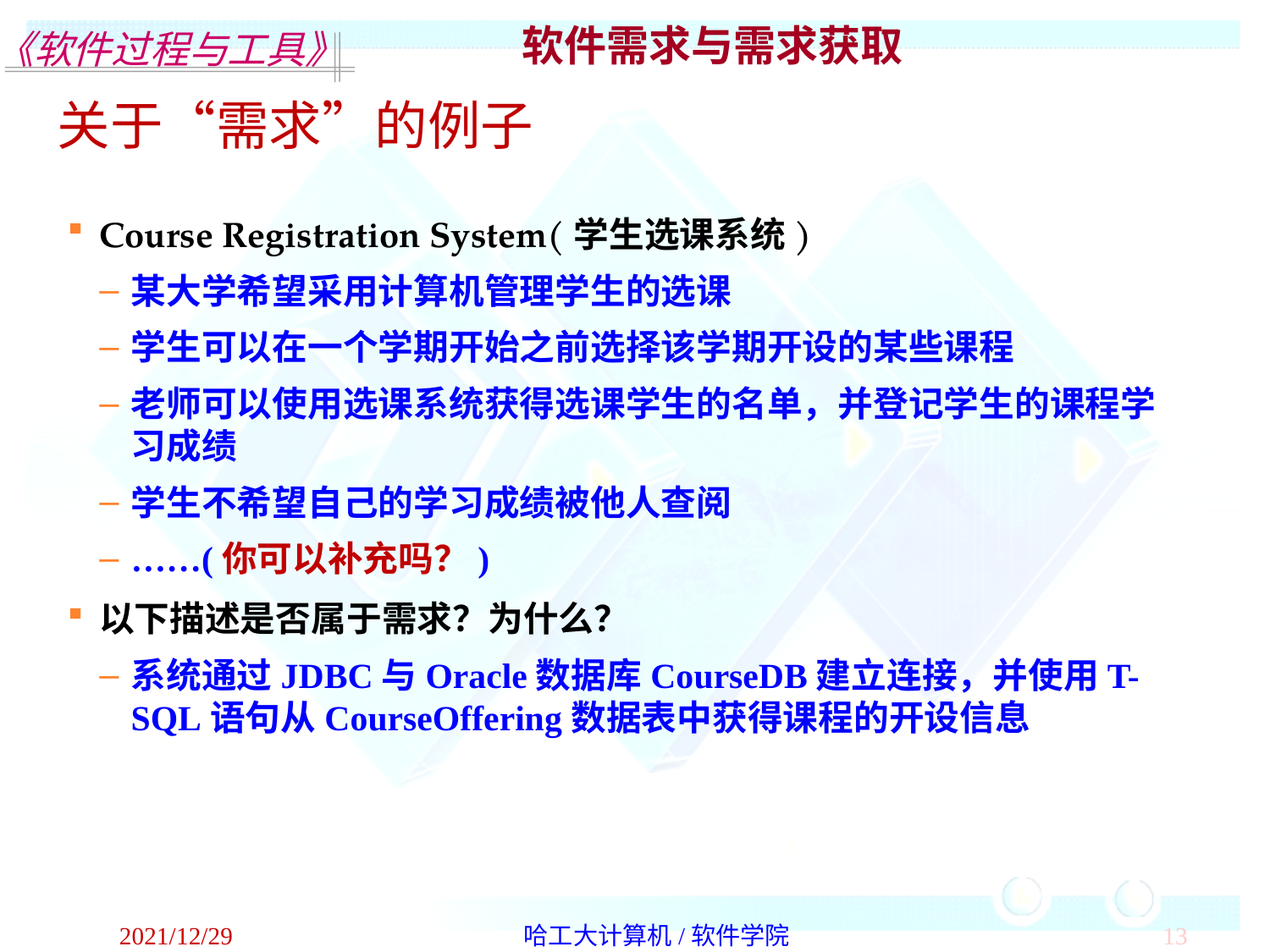

软件需求与需求获取
关于“需求”的例子
Course Registration System(学生选课系统)
某大学希望采用计算机管理学生的选课
学生可以在一个学期开始之前选择该学期开设的某些课程
老师可以使用选课系统获得选课学生的名单，并登记学生的课程学习成绩
学生不希望自己的学习成绩被他人查阅
……(你可以补充吗？)
以下描述是否属于需求？为什么？
系统通过JDBC与Oracle数据库CourseDB建立连接，并使用T-SQL语句从CourseOffering数据表中获得课程的开设信息